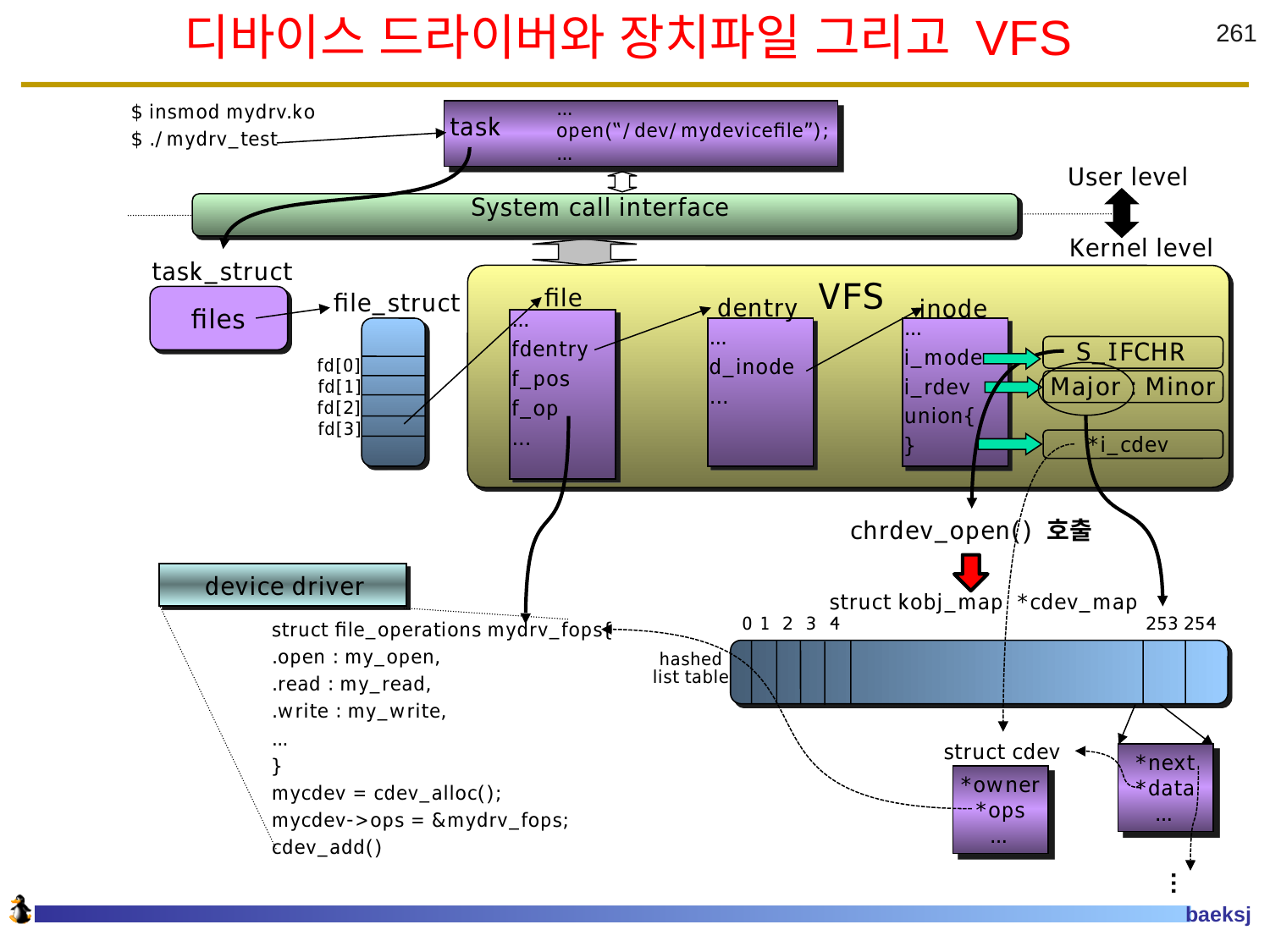

# 디바이스 드라이버와 장치파일 그리고 VFS
261
$ insmod mydrv.ko
$ ./mydrv_test
…
open(“/dev/mydevicefile”);
…

  task

User level

           System call interface

Kernel level

task_struct

VFS
file
file_struct
dentry
files
inode

…
fdentry
f_pos
f_op
...

…
i_mode
i_rdev
union{
}

…
d_inode
...

S_IFCHR
fd[0]

Major : Minor
fd[1]

fd[2]

fd[3]

*i_cdev

chrdev_open() 호출

 device driver
struct kobj_map  *cdev_map

0
1
2
3
4
253
254

struct file_operations mydrv_fops{
.open : my_open,
.read : my_read,
.write : my_write,
…
}
mycdev = cdev_alloc();
mycdev->ops = &mydrv_fops;
cdev_add()

hashed
list table

struct cdev
*next
*data
…
*owner
*ops
…
…